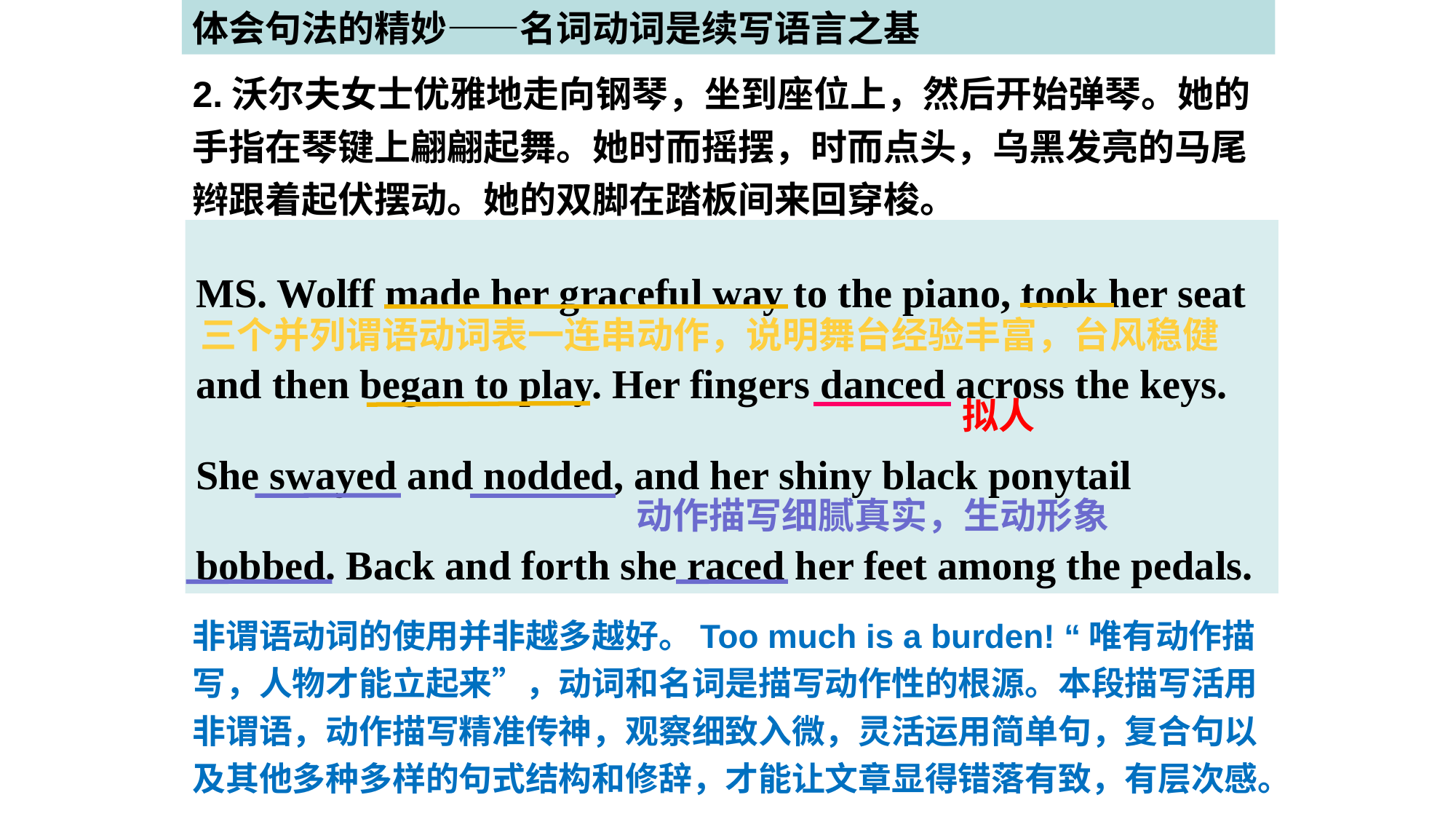

体会句法的精妙——名词动词是续写语言之基
2.沃尔夫女士优雅地走向钢琴，坐到座位上，然后开始弹琴。她的手指在琴键上翩翩起舞。她时而摇摆，时而点头，乌黑发亮的马尾辫跟着起伏摆动。她的双脚在踏板间来回穿梭。
MS. Wolff made her graceful way to the piano, took her seat and then began to play. Her fingers danced across the keys. She swayed and nodded, and her shiny black ponytail bobbed. Back and forth she raced her feet among the pedals.
三个并列谓语动词表一连串动作，说明舞台经验丰富，台风稳健
拟人
动作描写细腻真实，生动形象
非谓语动词的使用并非越多越好。Too much is a burden! “唯有动作描写，人物才能立起来”，动词和名词是描写动作性的根源。本段描写活用非谓语，动作描写精准传神，观察细致入微，灵活运用简单句，复合句以及其他多种多样的句式结构和修辞，才能让文章显得错落有致，有层次感。